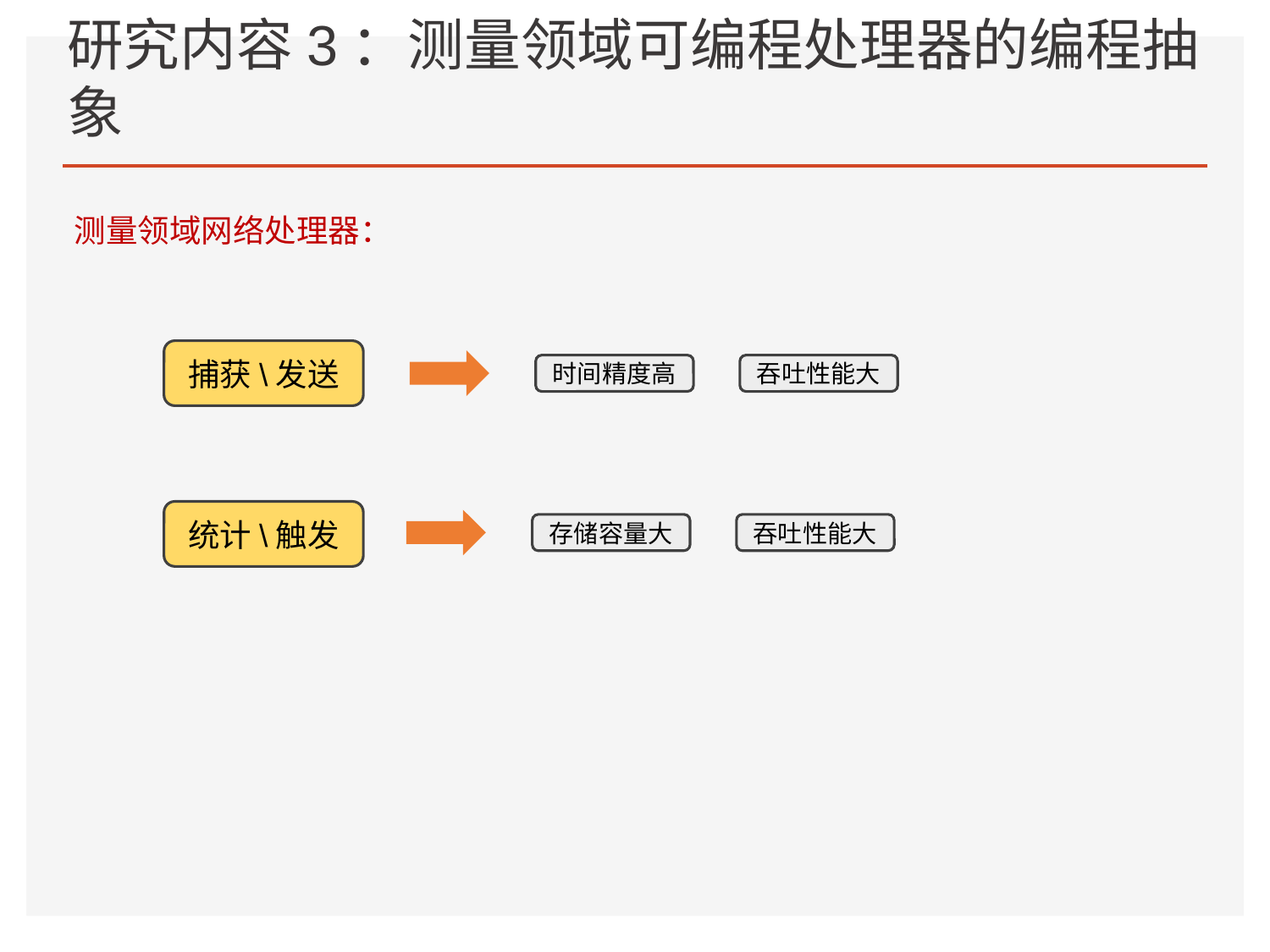

# 研究内容3：测量领域可编程处理器的编程抽象
测量领域网络处理器：
捕获\发送

时间精度高
吞吐性能大
2. 解决资源效率低的问题。
统计\触发

存储容量大
吞吐性能大
智慧物流
智慧交通
智慧教育
智慧医疗